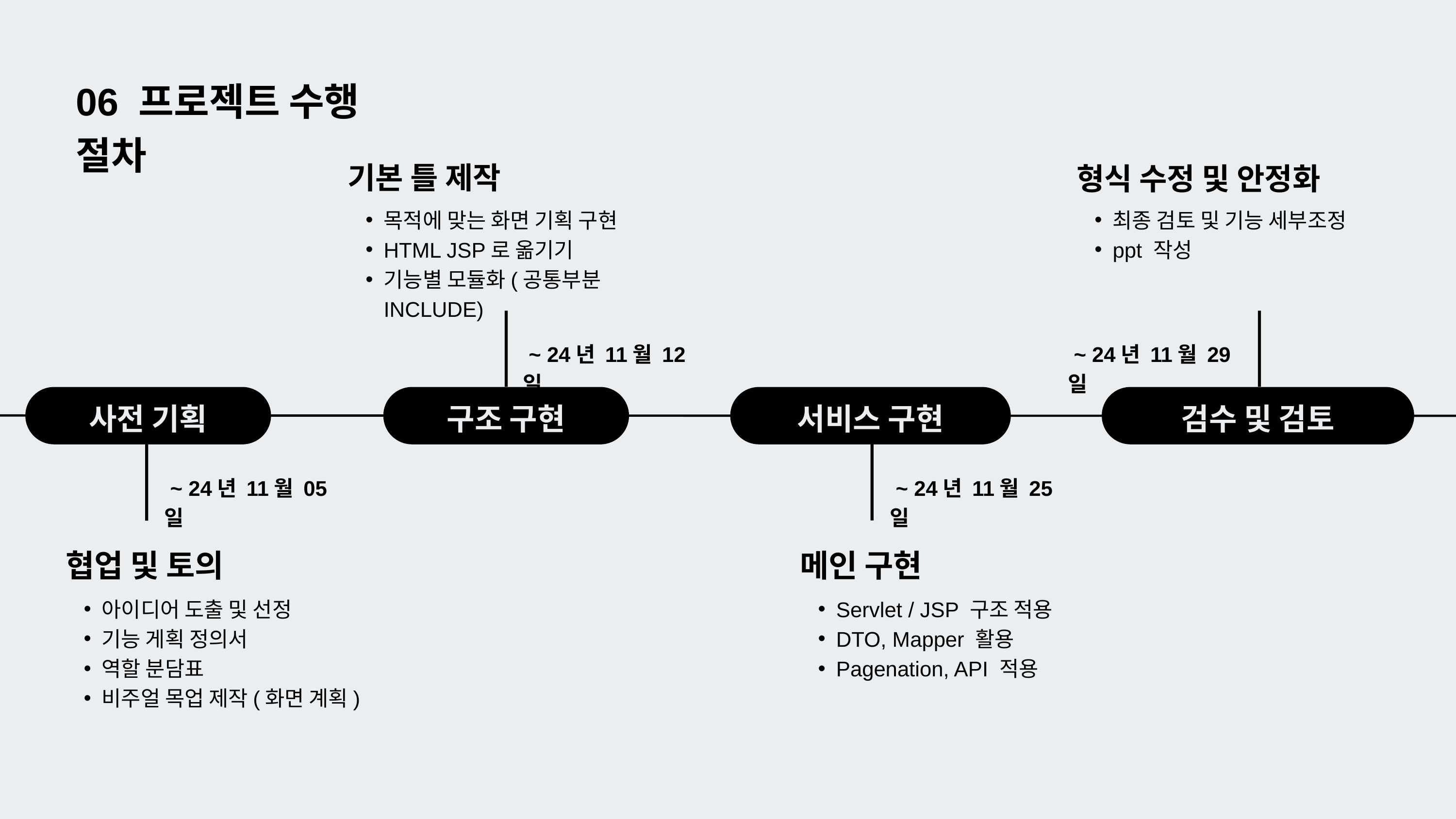

06 프로젝트 수행 절차
기본 틀 제작
형식 수정 및 안정화
목적에 맞는 화면 기획 구현
HTML JSP로 옮기기
기능별 모듈화(공통부분 INCLUDE)
최종 검토 및 기능 세부조정
ppt 작성

 ~ 24년 11월 12일
 ~ 24년 11월 29일

사전 기획

구조 구현

서비스 구현

검수 및 검토

 ~ 24년 11월 05일
 ~ 24년 11월 25일
협업 및 토의
메인 구현
아이디어 도출 및 선정
기능 게획 정의서
역할 분담표
비주얼 목업 제작(화면 계획)
Servlet / JSP 구조 적용
DTO, Mapper 활용
Pagenation, API 적용